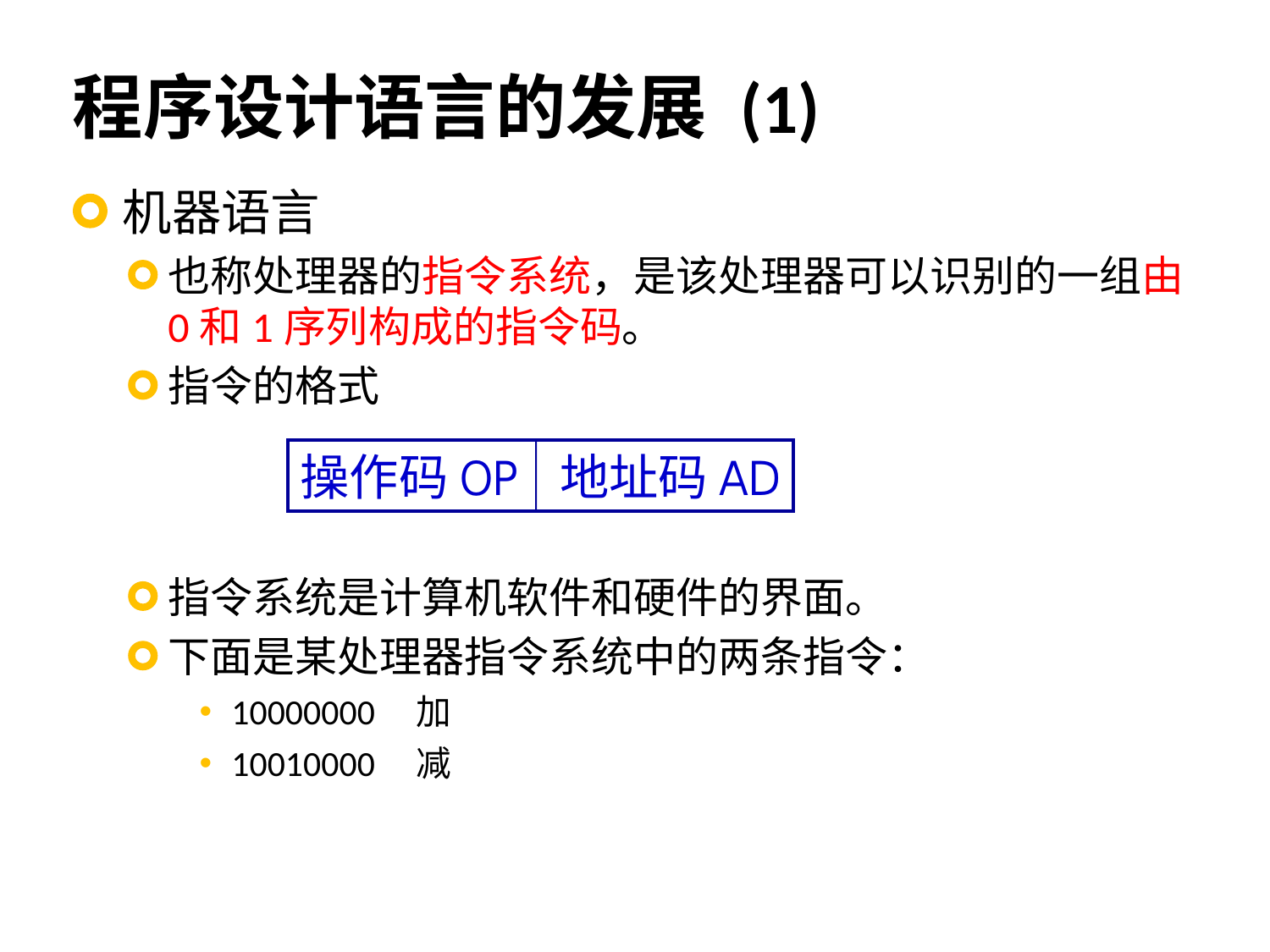

# 程序设计语言的发展 (1)
机器语言
也称处理器的指令系统，是该处理器可以识别的一组由0和1序列构成的指令码。
指令的格式

指令系统是计算机软件和硬件的界面。
下面是某处理器指令系统中的两条指令：
10000000    加
10010000    减
操作码OP  地址码AD